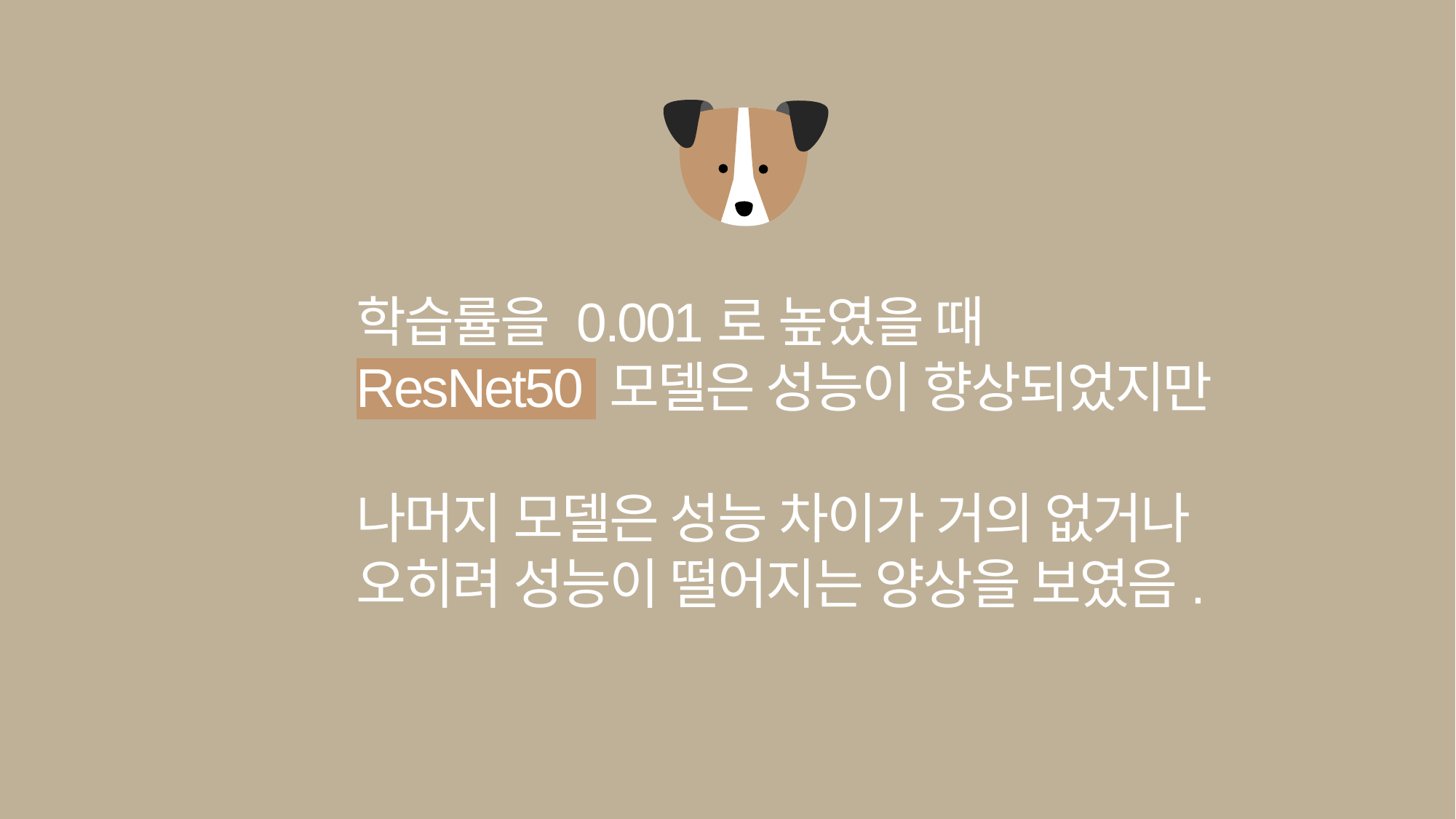

학습률을 0.001로 높였을 때
ResNet50 모델은 성능이 향상되었지만

나머지 모델은 성능 차이가 거의 없거나
오히려 성능이 떨어지는 양상을 보였음.